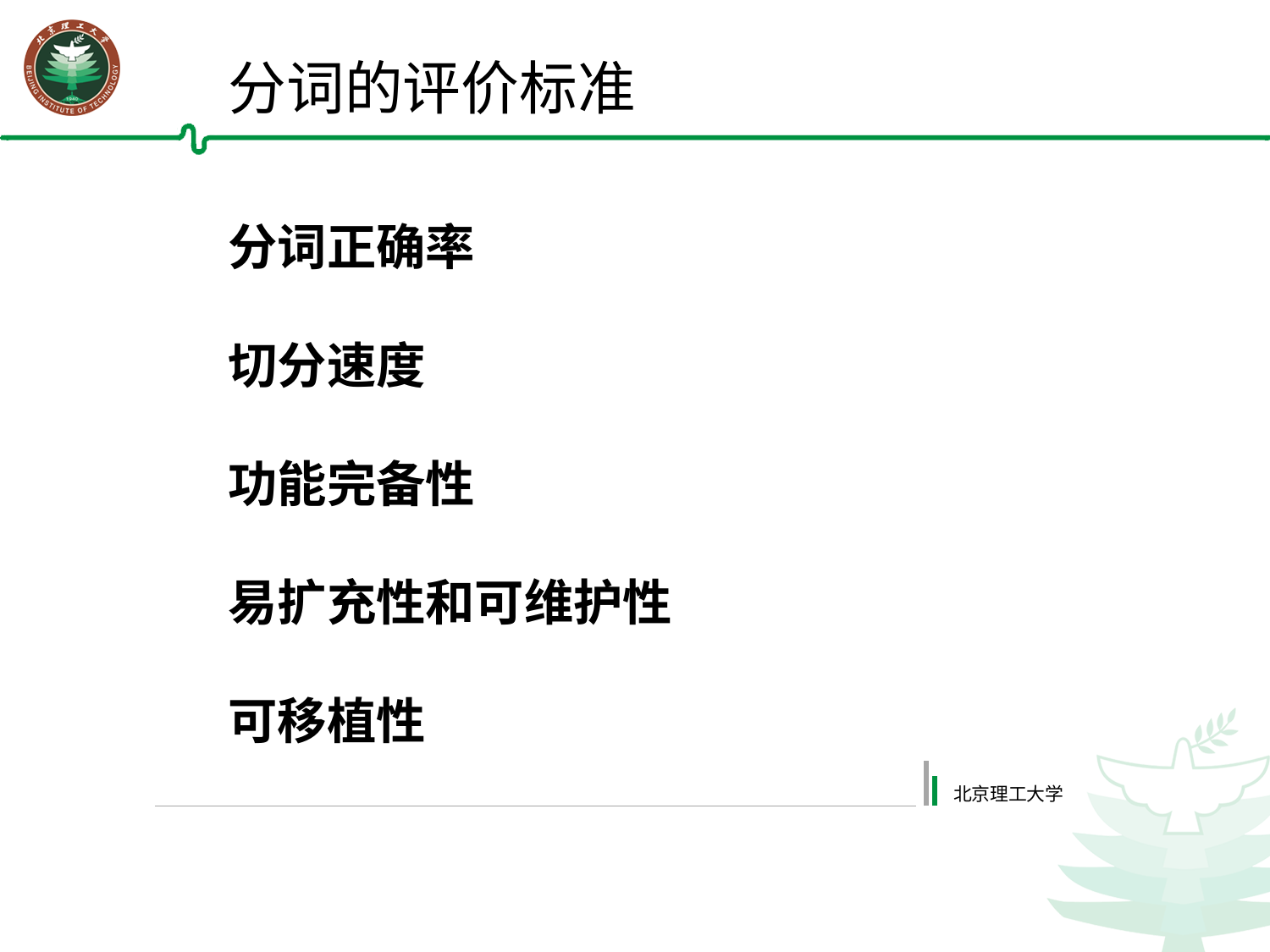

分词的评价标准
分词正确率

切分速度

功能完备性

易扩充性和可维护性

可移植性
北京理工大学